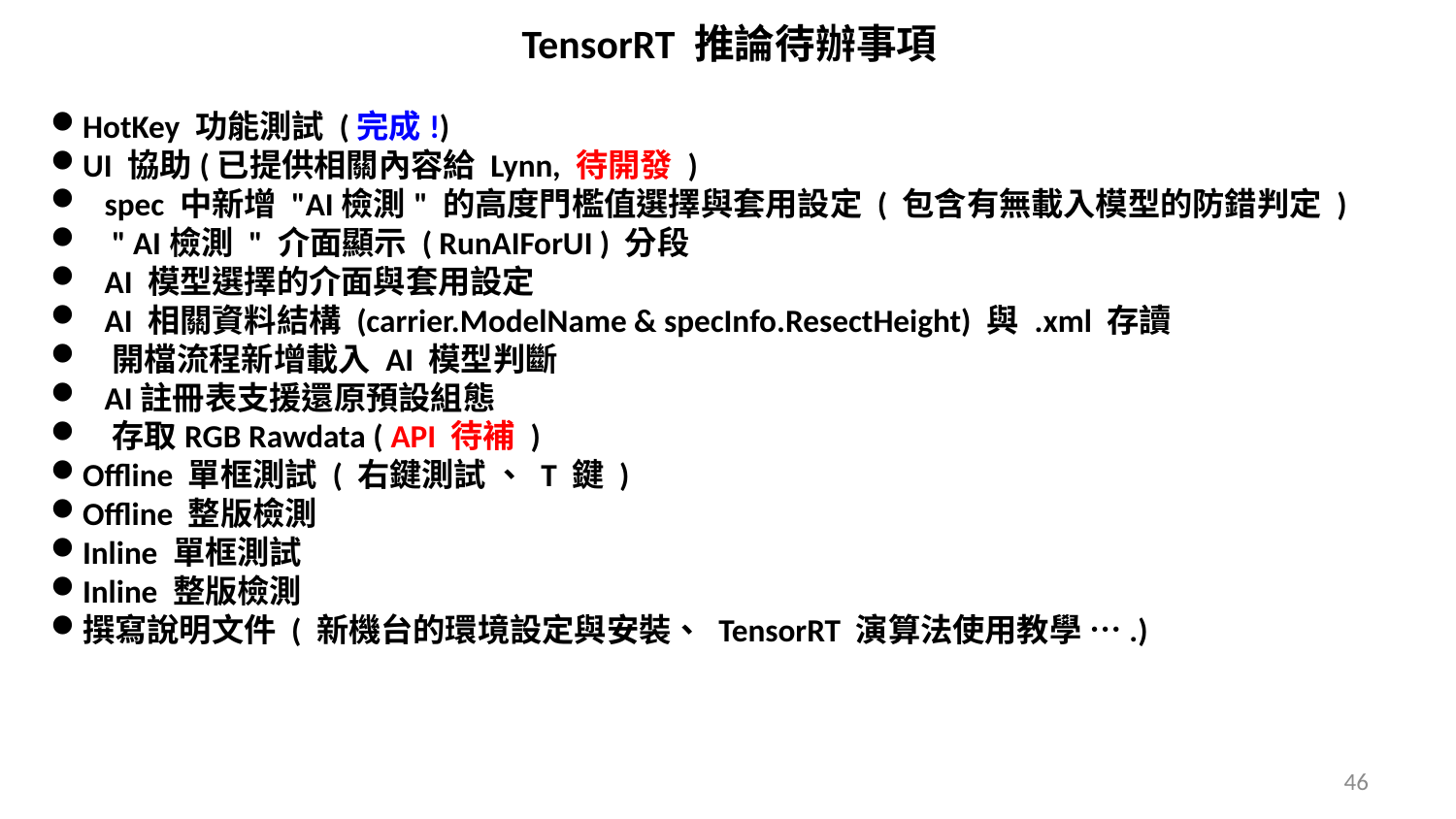

TensorRT 推論待辦事項
HotKey 功能測試 (完成!)
UI 協助(已提供相關內容給 Lynn, 待開發 )
   spec 中新增 "AI檢測" 的高度門檻值選擇與套用設定 ( 包含有無載入模型的防錯判定 )
    " AI檢測 " 介面顯示 ( RunAIForUI ) 分段
   AI 模型選擇的介面與套用設定
   AI 相關資料結構 (carrier.ModelName & specInfo.ResectHeight) 與 .xml 存讀
   開檔流程新增載入 AI 模型判斷
   AI註冊表支援還原預設組態
   存取RGB Rawdata ( API 待補 )
Offline 單框測試 ( 右鍵測試 、 T 鍵 )
Offline 整版檢測
Inline 單框測試
Inline 整版檢測
撰寫說明文件 ( 新機台的環境設定與安裝、 TensorRT 演算法使用教學 ….)

46